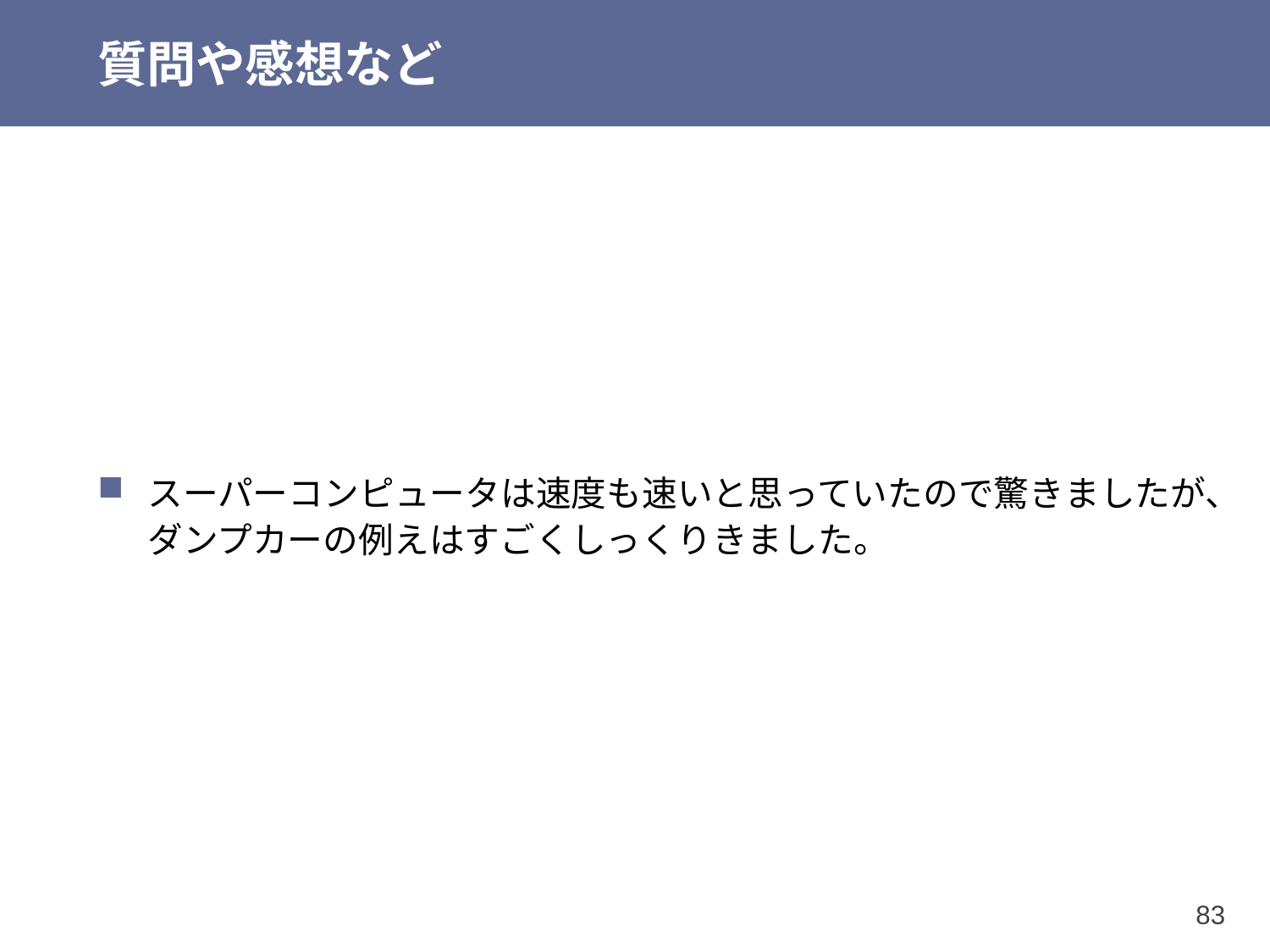

# 質問や感想など
スーパーコンピュータは速度も速いと思っていたので驚きましたが、ダンプカーの例えはすごくしっくりきました。